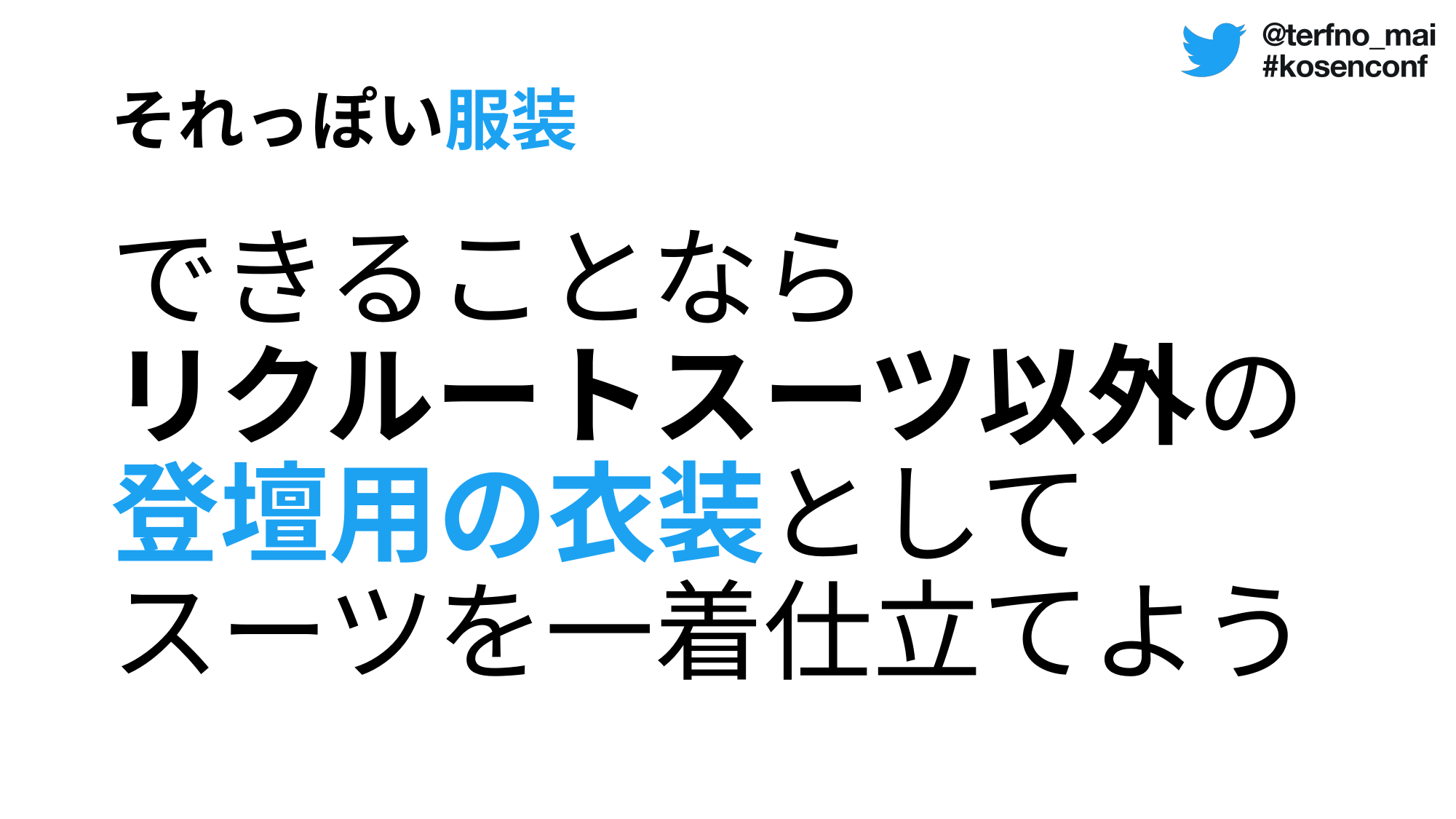

# それっぽい服装
できることなら
リクルートスーツ以外の
登壇用の衣装として
スーツを一着仕立てよう